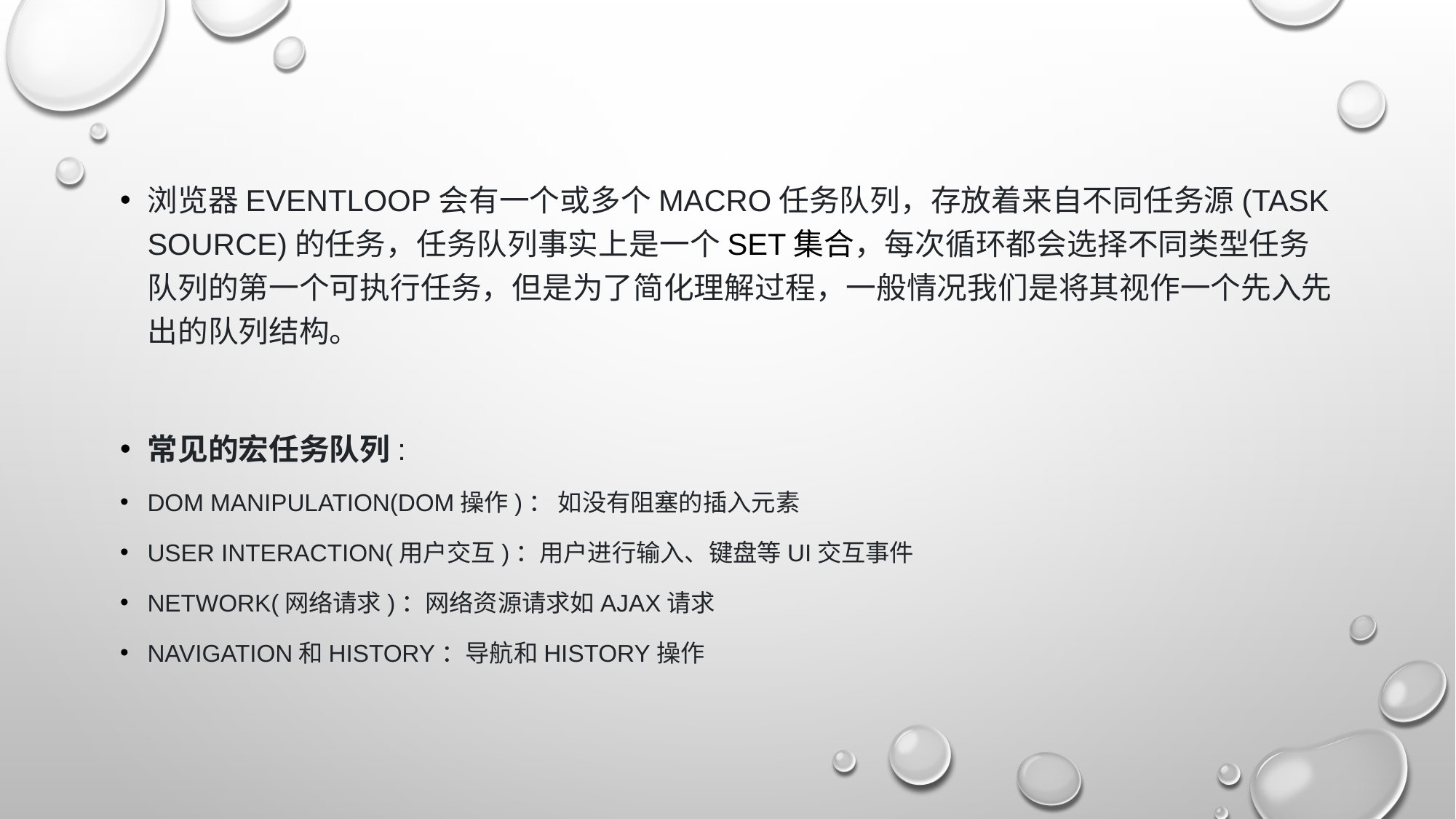

浏览器EventLoop会有一个或多个Macro任务队列，存放着来自不同任务源(Task Source)的任务，任务队列事实上是一个set集合，每次循环都会选择不同类型任务队列的第一个可执行任务，但是为了简化理解过程，一般情况我们是将其视作一个先入先出的队列结构。

常见的宏任务队列:
dom manipulation(DOM操作)： 如没有阻塞的插入元素
user interaction(用户交互)：用户进行输入、键盘等UI交互事件
network(网络请求)：网络资源请求如Ajax请求
navigation和history：导航和history操作